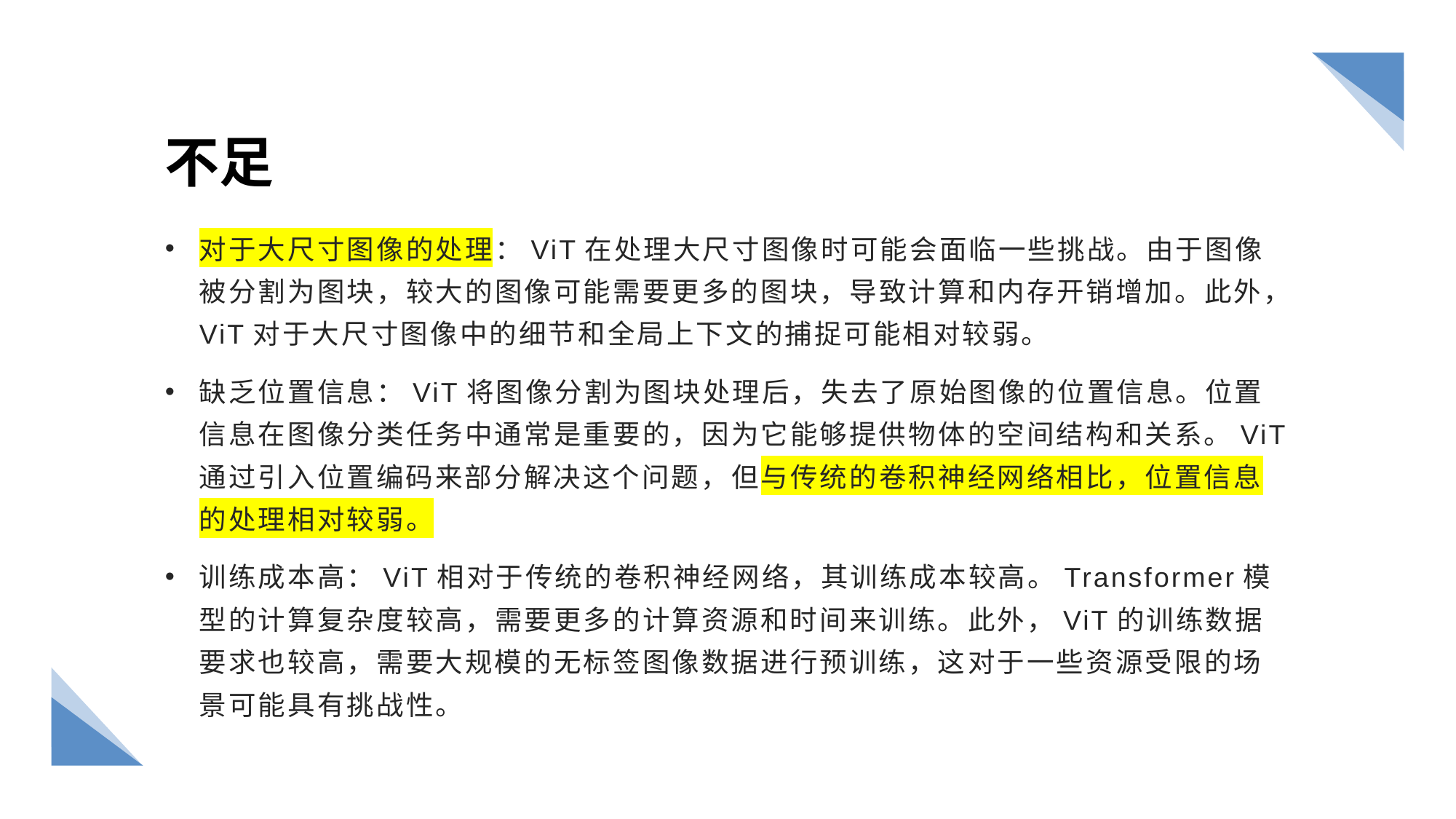

# 不足
对于大尺寸图像的处理：ViT在处理大尺寸图像时可能会面临一些挑战。由于图像被分割为图块，较大的图像可能需要更多的图块，导致计算和内存开销增加。此外，ViT对于大尺寸图像中的细节和全局上下文的捕捉可能相对较弱。
缺乏位置信息：ViT将图像分割为图块处理后，失去了原始图像的位置信息。位置信息在图像分类任务中通常是重要的，因为它能够提供物体的空间结构和关系。ViT通过引入位置编码来部分解决这个问题，但与传统的卷积神经网络相比，位置信息的处理相对较弱。
训练成本高：ViT相对于传统的卷积神经网络，其训练成本较高。Transformer模型的计算复杂度较高，需要更多的计算资源和时间来训练。此外，ViT的训练数据要求也较高，需要大规模的无标签图像数据进行预训练，这对于一些资源受限的场景可能具有挑战性。